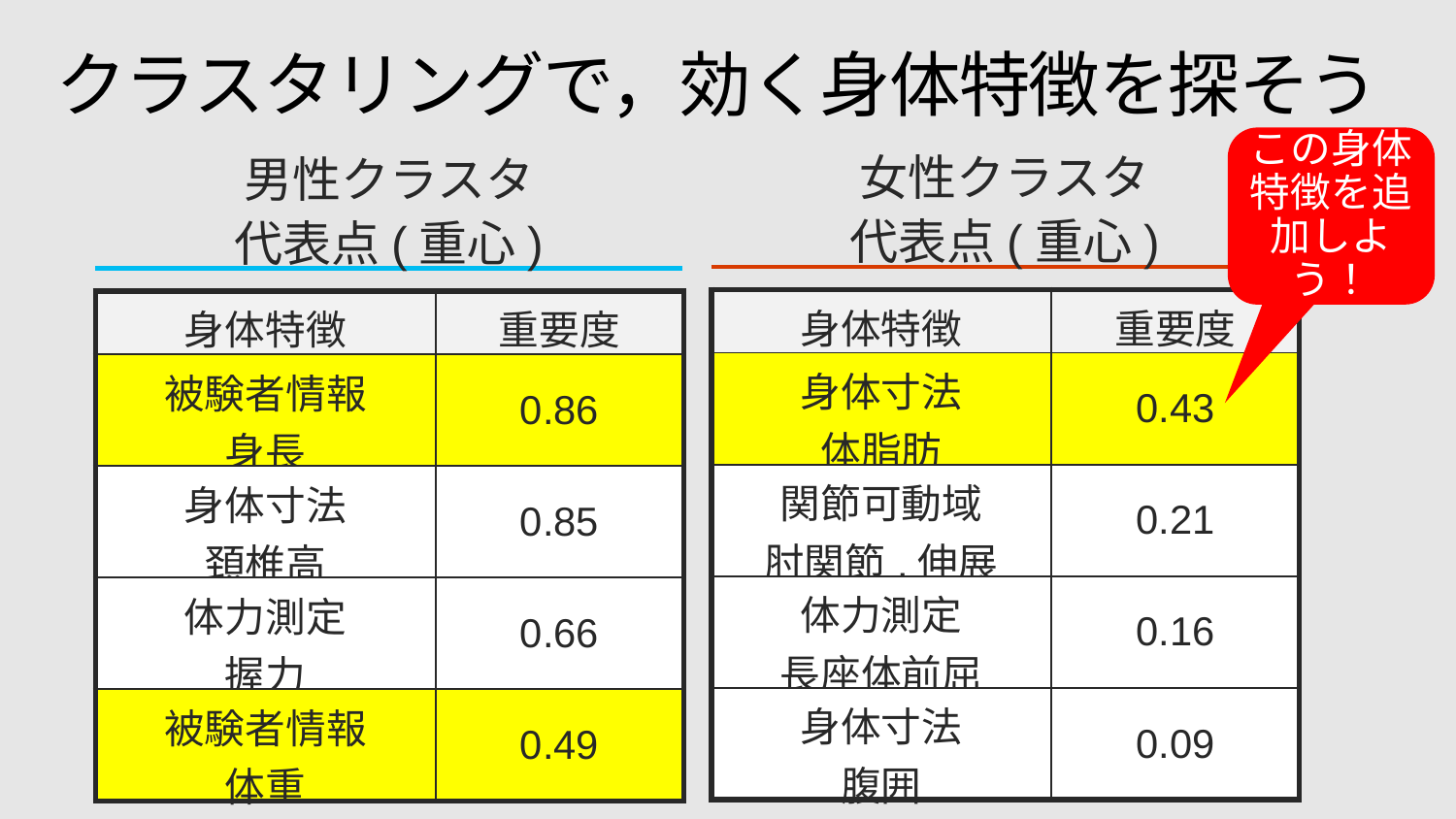

# クラスタリングで，効く身体特徴を探そう
この身体特徴を追加しよう！
女性クラスタ
代表点(重心)
男性クラスタ
代表点(重心)
| 身体特徴 | 重要度 |
| --- | --- |
| 身体寸法 体脂肪 | 0.43 |
| 関節可動域 肘関節.伸展 | 0.21 |
| 体力測定 長座体前屈 | 0.16 |
| 身体寸法 腹囲 | 0.09 |
| 身体特徴 | 重要度 |
| --- | --- |
| 被験者情報 身長 | 0.86 |
| 身体寸法 頚椎高 | 0.85 |
| 体力測定 握力 | 0.66 |
| 被験者情報 体重 | 0.49 |